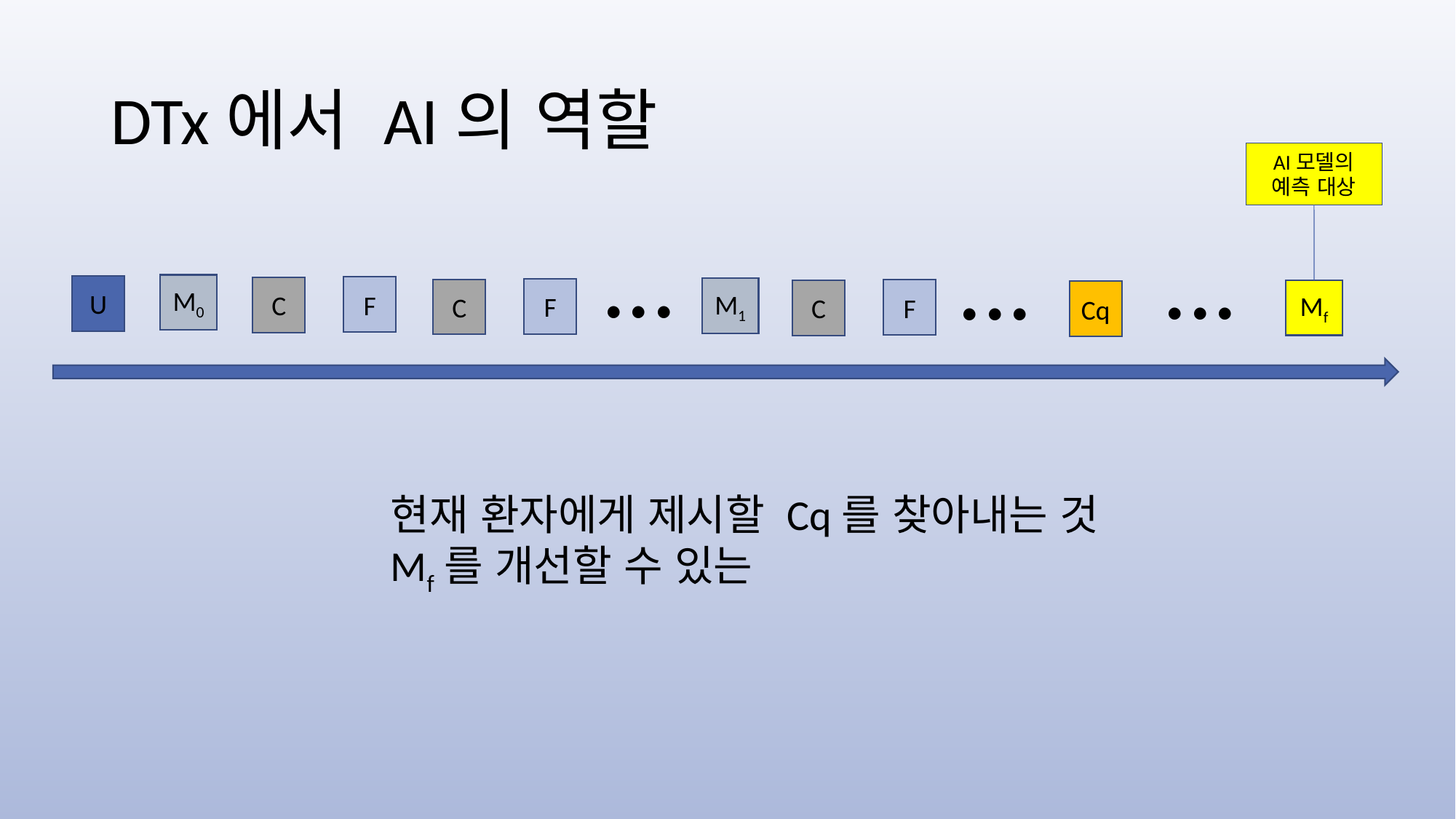

# DTx에서 AI의 역할
AI모델의 예측 대상
...
...
...
M0
U
F
C
M1
F
C
F
Mf
C
Cq

현재 환자에게 제시할 Cq를 찾아내는 것
Mf를 개선할 수 있는